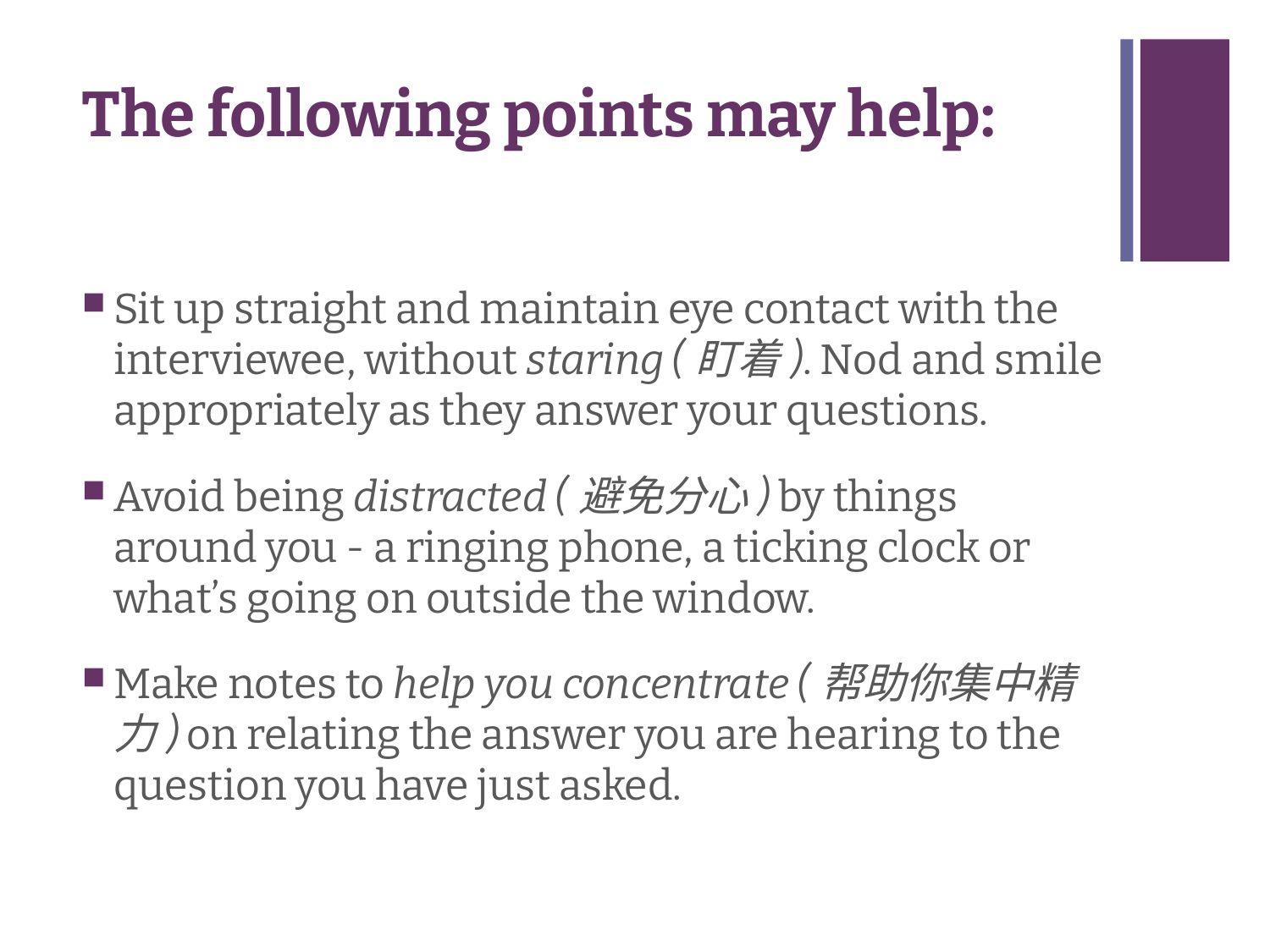

# The following points may help:
Sit up straight and maintain eye contact with the interviewee, without staring (盯着). Nod and smile appropriately as they answer your questions.
Avoid being distracted (避免分心) by things around you - a ringing phone, a ticking clock or what’s going on outside the window.
Make notes to help you concentrate (帮助你集中精力) on relating the answer you are hearing to the question you have just asked.